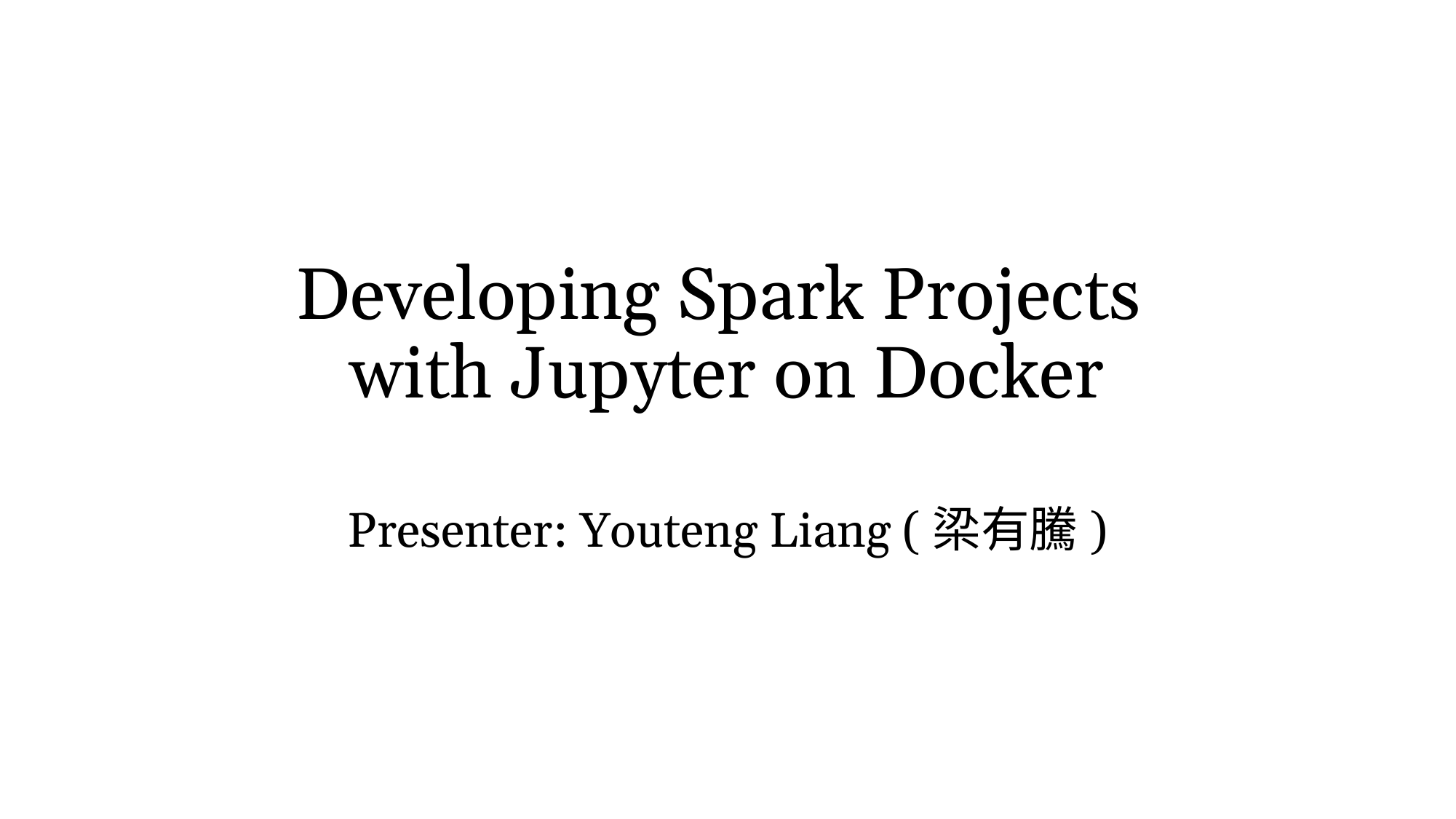

# Developing Spark Projects with Jupyter on Docker
Presenter: Youteng Liang (梁有騰)